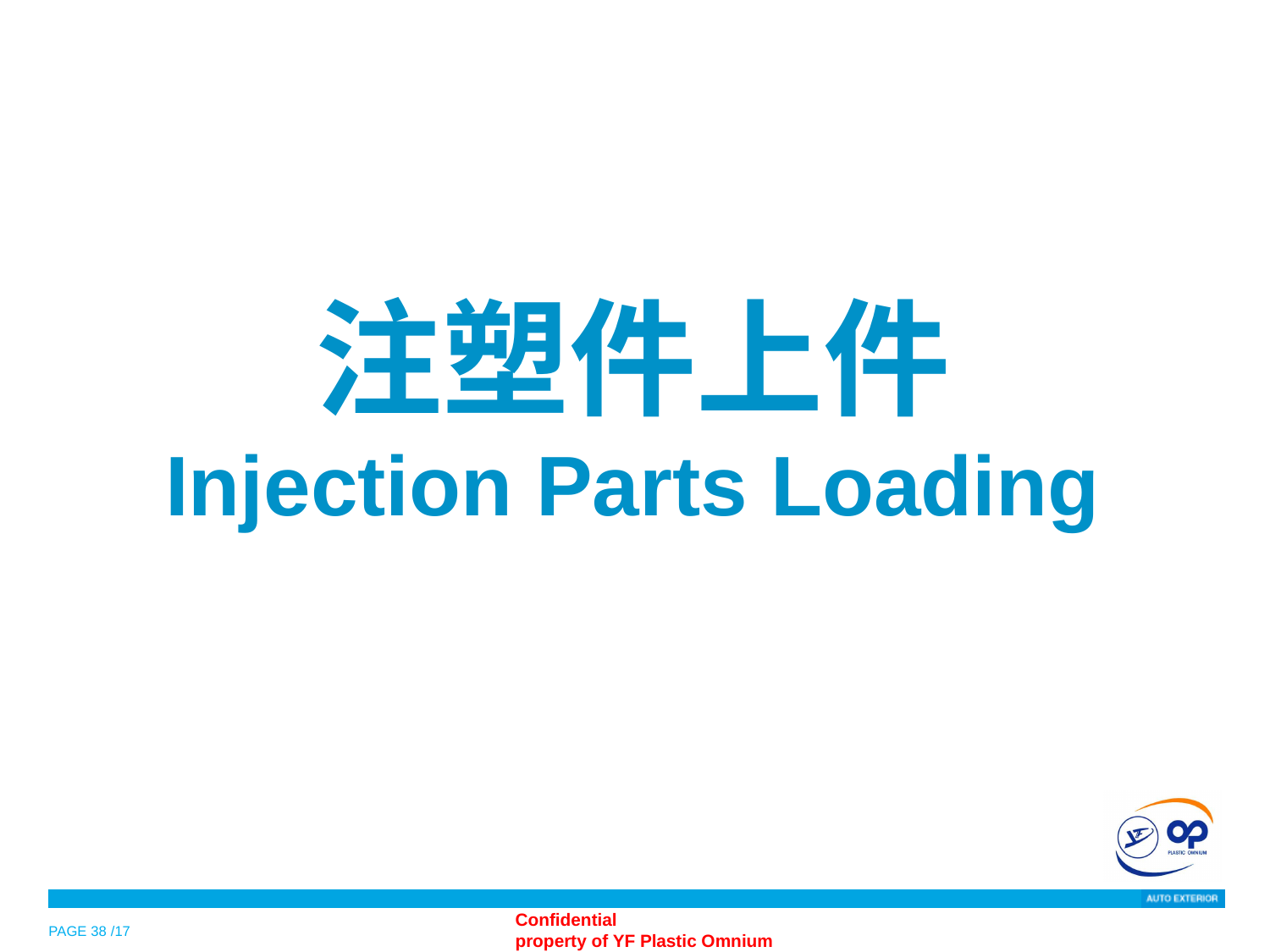

注塑件上件
Injection Parts Loading
PAGE 38 /17